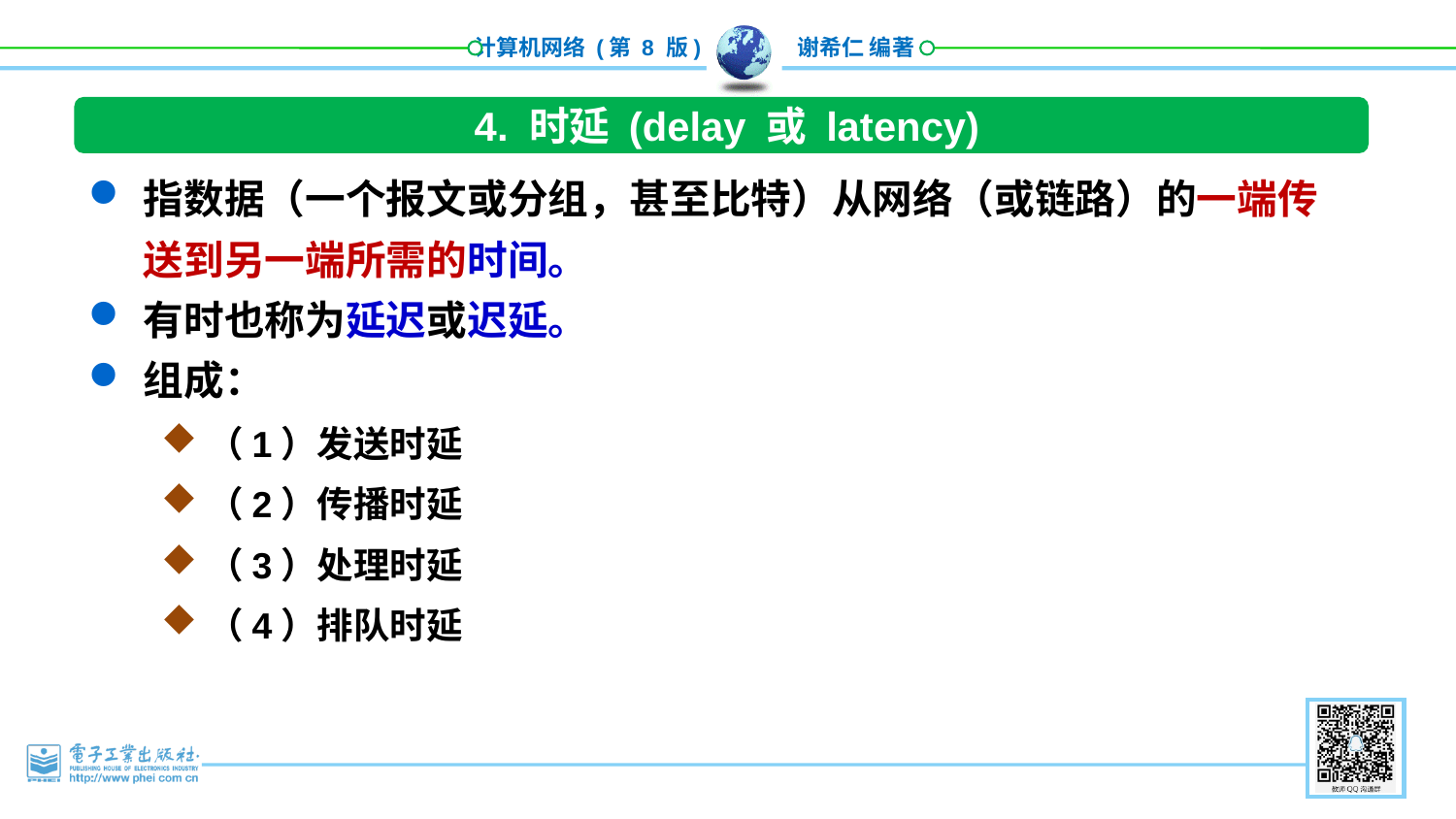

4. 时延 (delay 或 latency)
指数据（一个报文或分组，甚至比特）从网络（或链路）的一端传送到另一端所需的时间。
有时也称为延迟或迟延。
组成：
（1）发送时延
（2）传播时延
（3）处理时延
（4）排队时延